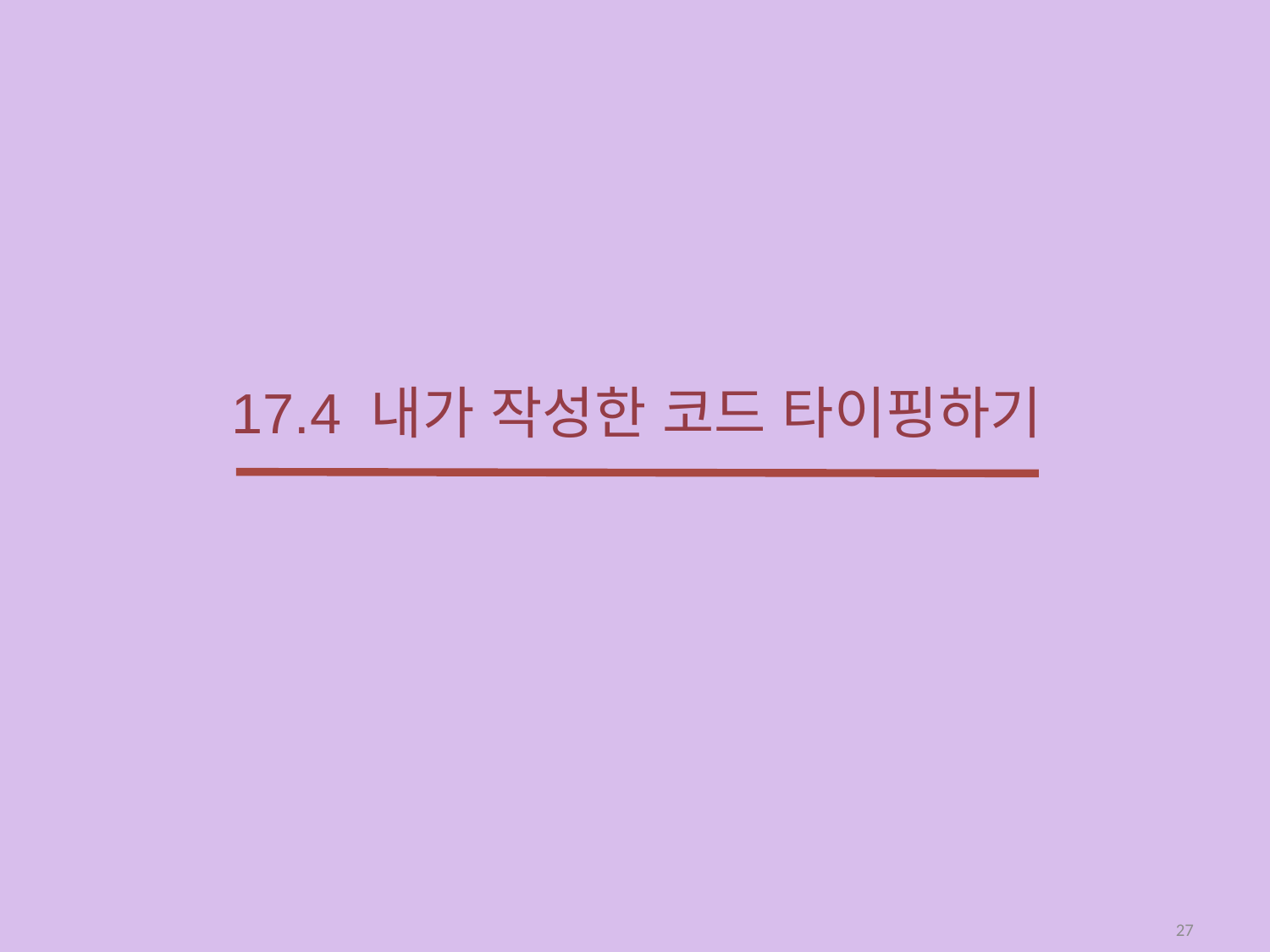

# 17.4 내가 작성한 코드 타이핑하기
27